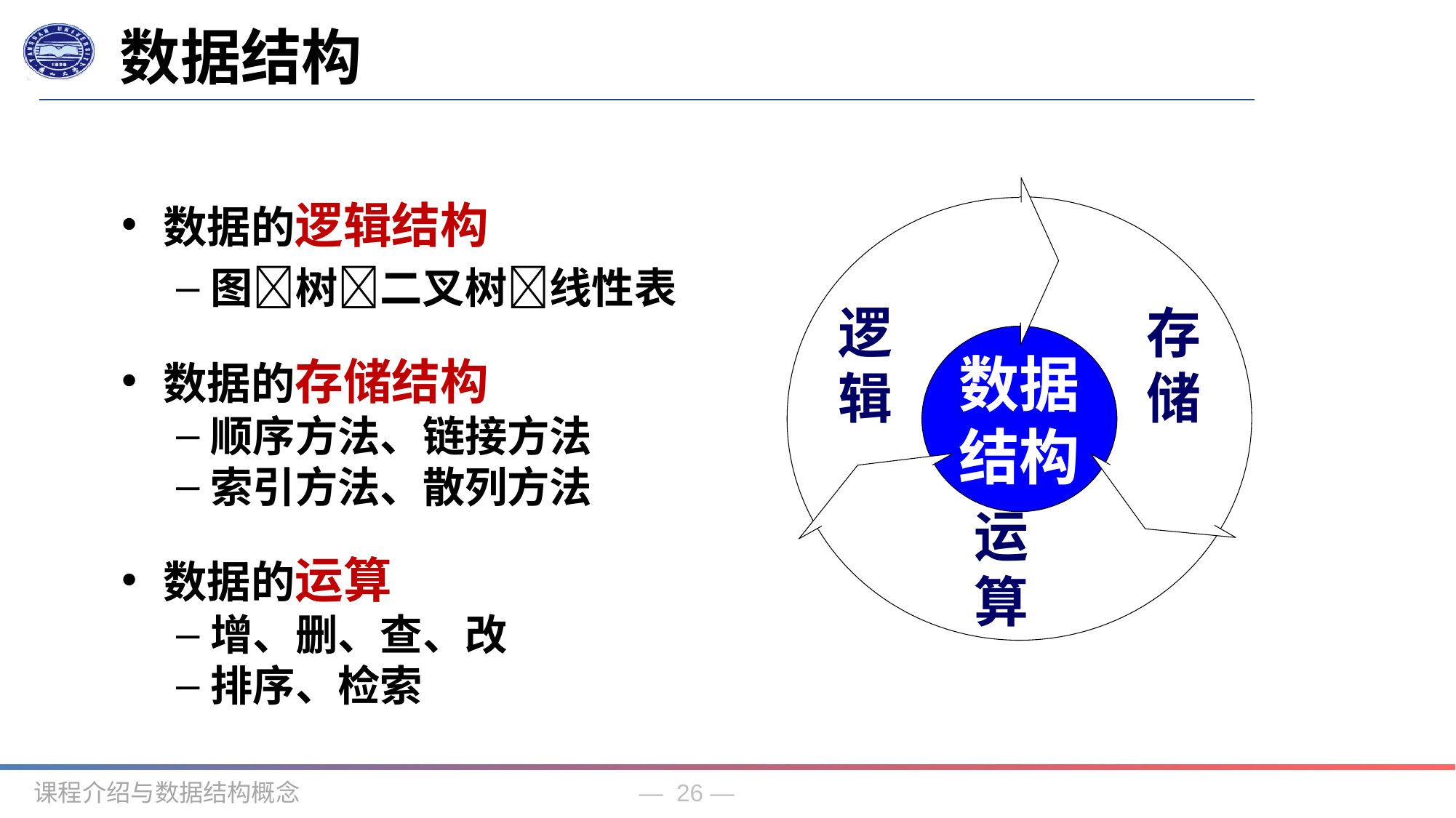

数据结构
数据的逻辑结构
图⊇树⊇二叉树⊇线性表
数据的存储结构
顺序方法、链接方法
索引方法、散列方法
数据的运算
增、删、查、改
排序、检索

存储
逻辑

数据结构

运算